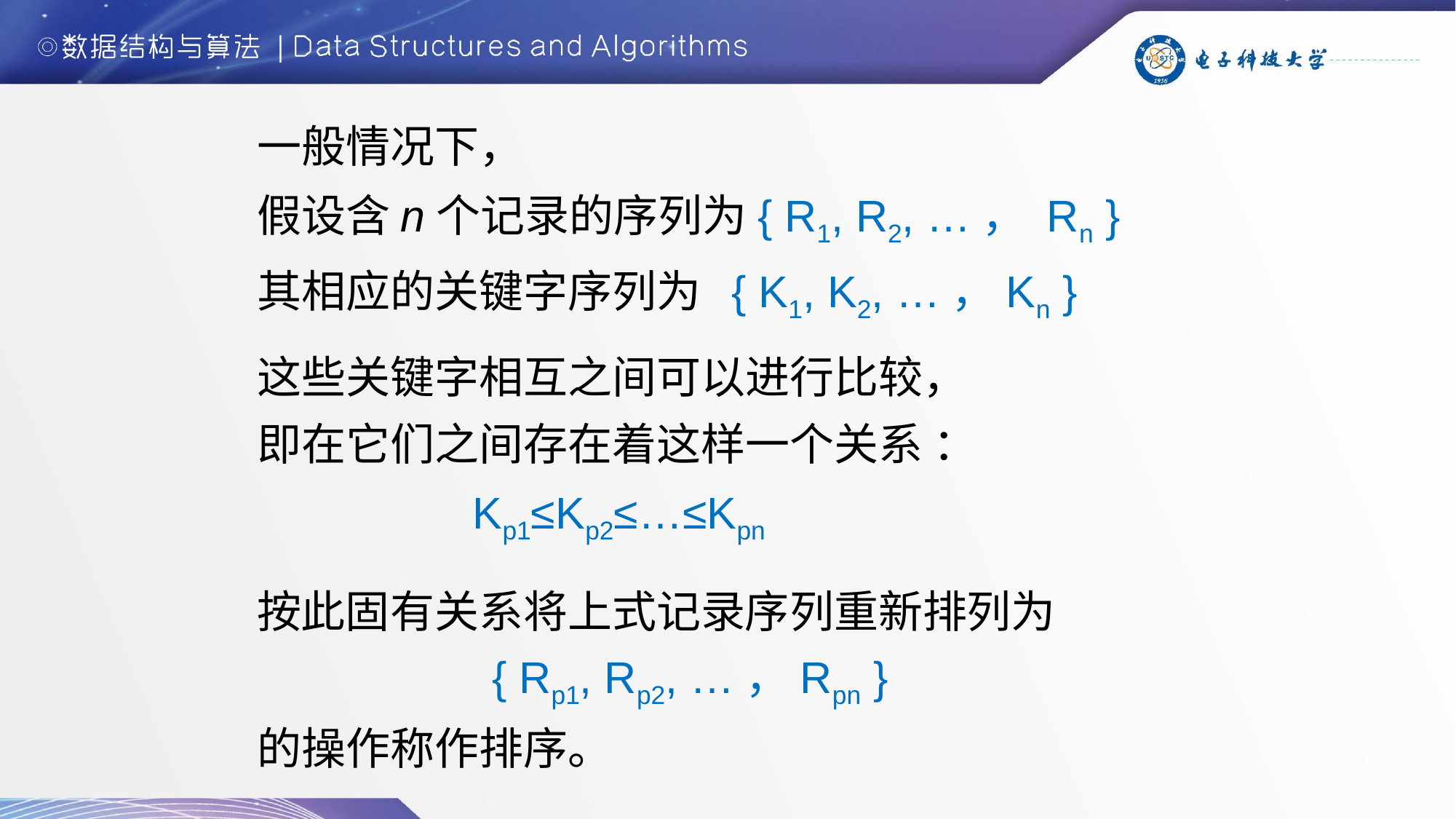

一般情况下，
假设含n个记录的序列为{ R1, R2, …， Rn }
其相应的关键字序列为  { K1, K2, …，Kn }
这些关键字相互之间可以进行比较，
即在它们之间存在着这样一个关系 ：
    　           Kp1≤Kp2≤…≤Kpn
按此固有关系将上式记录序列重新排列为
                   { Rp1, Rp2, …，Rpn }
的操作称作排序。